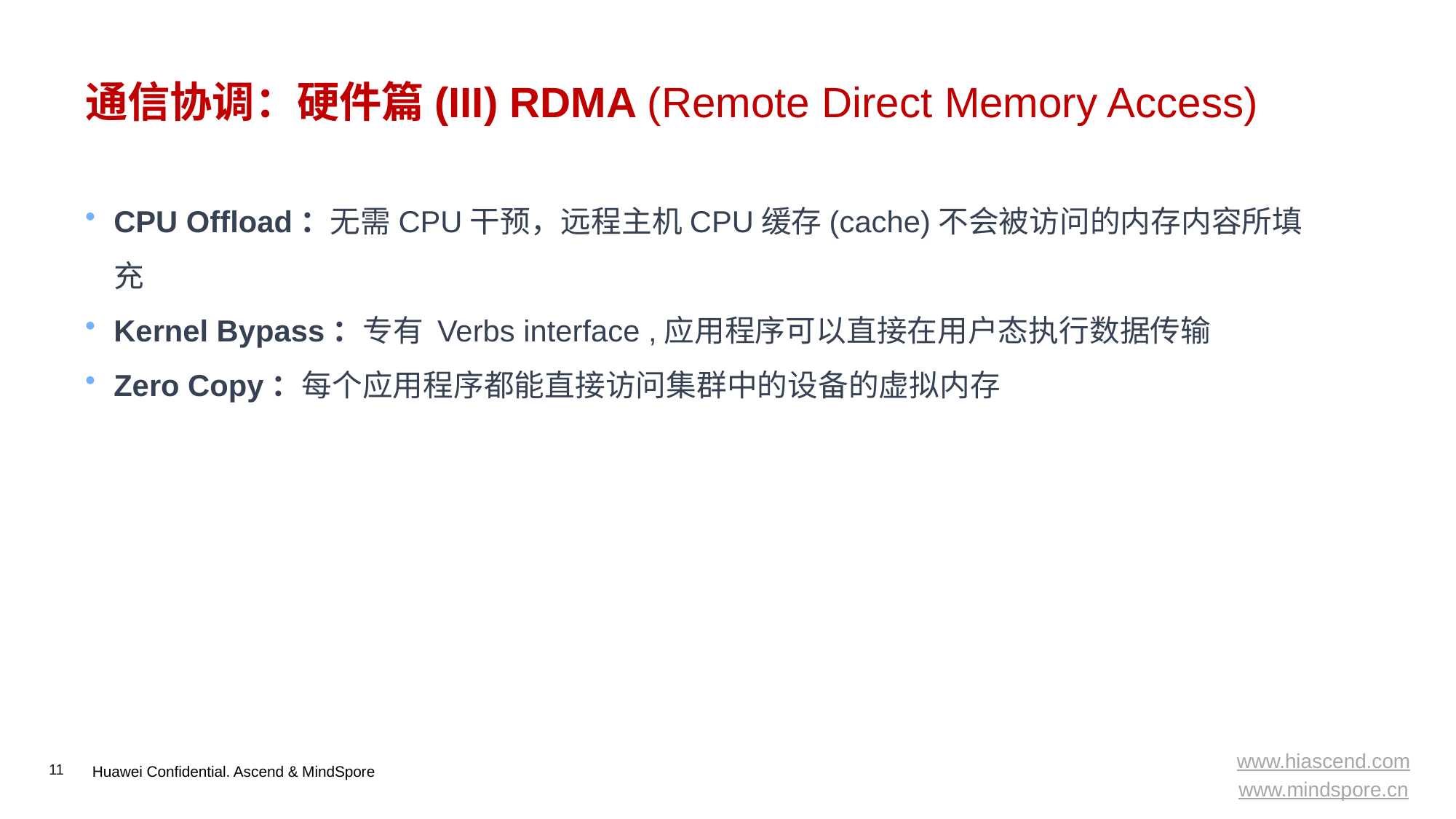

# 通信协调：硬件篇(III) RDMA (Remote Direct Memory Access)
CPU Offload：无需CPU干预，远程主机CPU缓存(cache)不会被访问的内存内容所填充
Kernel Bypass：专有 Verbs interface ,应用程序可以直接在用户态执行数据传输
Zero Copy：每个应用程序都能直接访问集群中的设备的虚拟内存